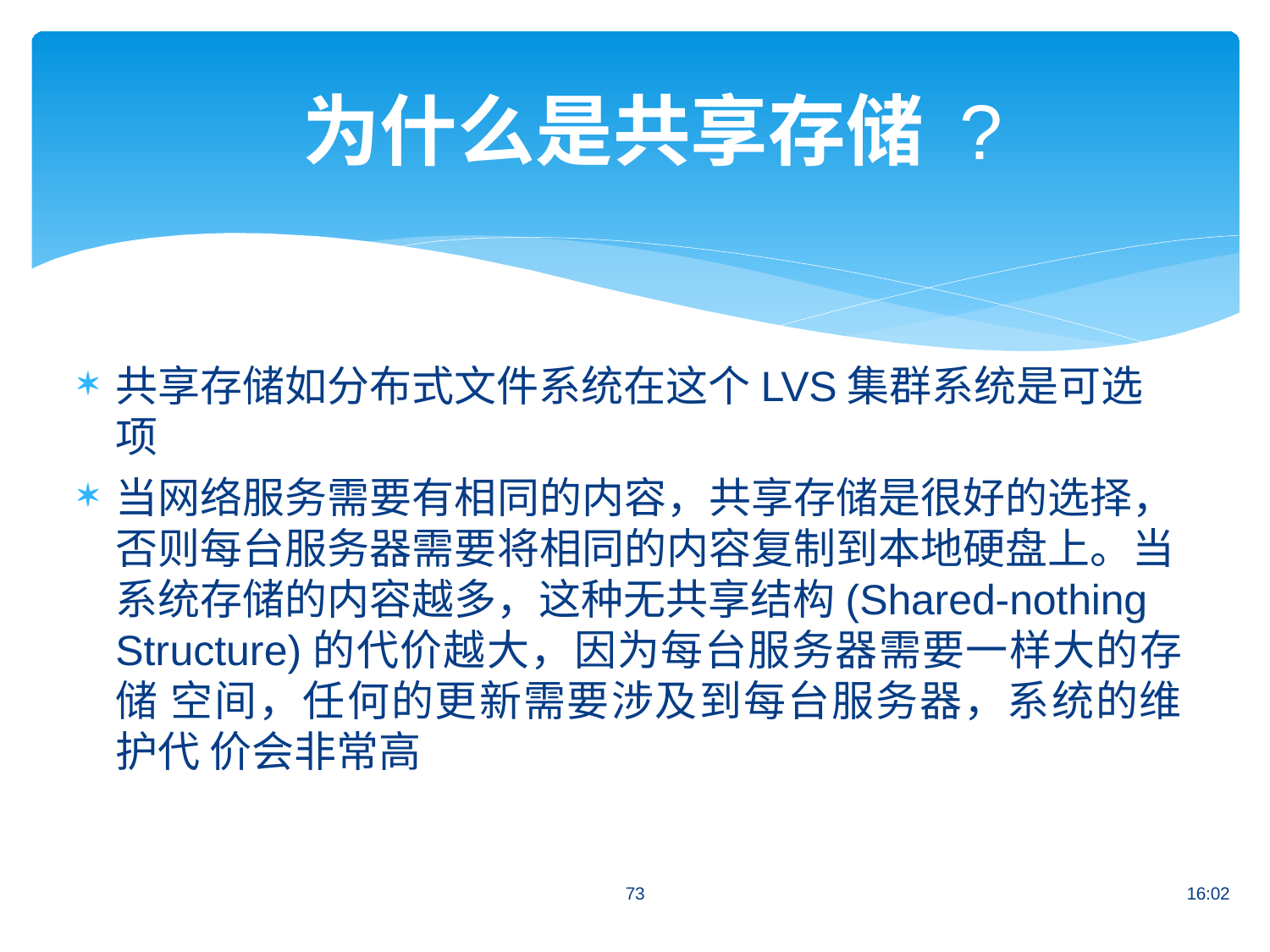

# 为什么是共享存储 ?

共享存储如分布式文件系统在这个LVS集群系统是可选项
当网络服务需要有相同的内容，共享存储是很好的选择， 否则每台服务器需要将相同的内容复制到本地硬盘上。当 系统存储的内容越多，这种无共享结构(Shared-nothing
Structure)的代价越大，因为每台服务器需要一样大的存储 空间，任何的更新需要涉及到每台服务器，系统的维护代 价会非常高
73
16:02